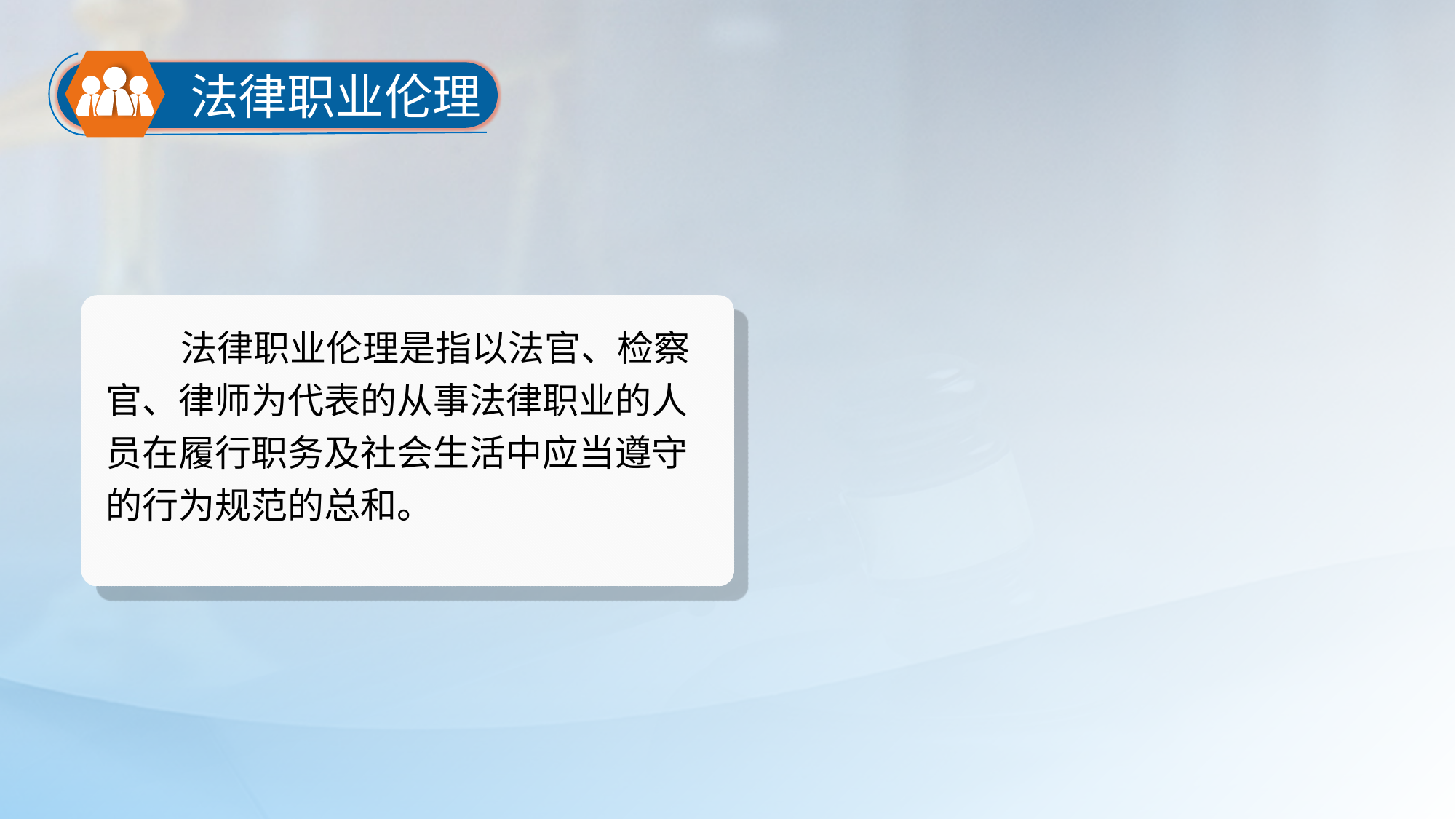

法律职业伦理

法律职业伦理是指以法官、检察官、律师为代表的从事法律职业的人员在履行职务及社会生活中应当遵守的行为规范的总和。